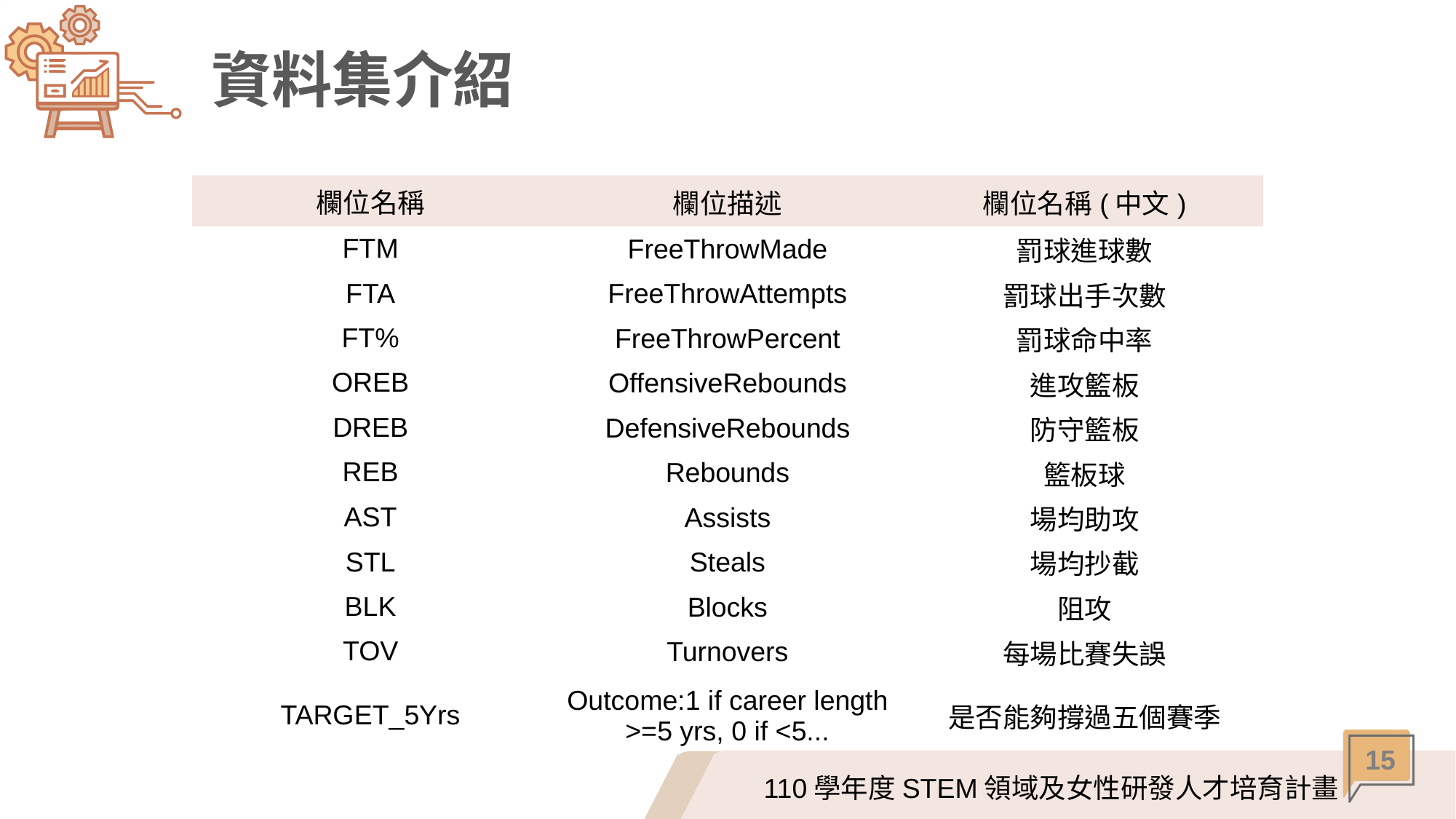

# 資料集介紹
| 欄位名稱 | 欄位描述 | 欄位名稱(中文) |
| --- | --- | --- |
| FTM | FreeThrowMade | 罰球進球數 |
| FTA | FreeThrowAttempts | 罰球出手次數 |
| FT% | FreeThrowPercent | 罰球命中率 |
| OREB | OffensiveRebounds | 進攻籃板 |
| DREB | DefensiveRebounds | 防守籃板 |
| REB | Rebounds | 籃板球 |
| AST | Assists | 場均助攻 |
| STL | Steals | 場均抄截 |
| BLK | Blocks | 阻攻 |
| TOV | Turnovers | 每場比賽失誤 |
| TARGET\_5Yrs | Outcome:1 if career length >=5 yrs, 0 if <5... | 是否能夠撐過五個賽季 |